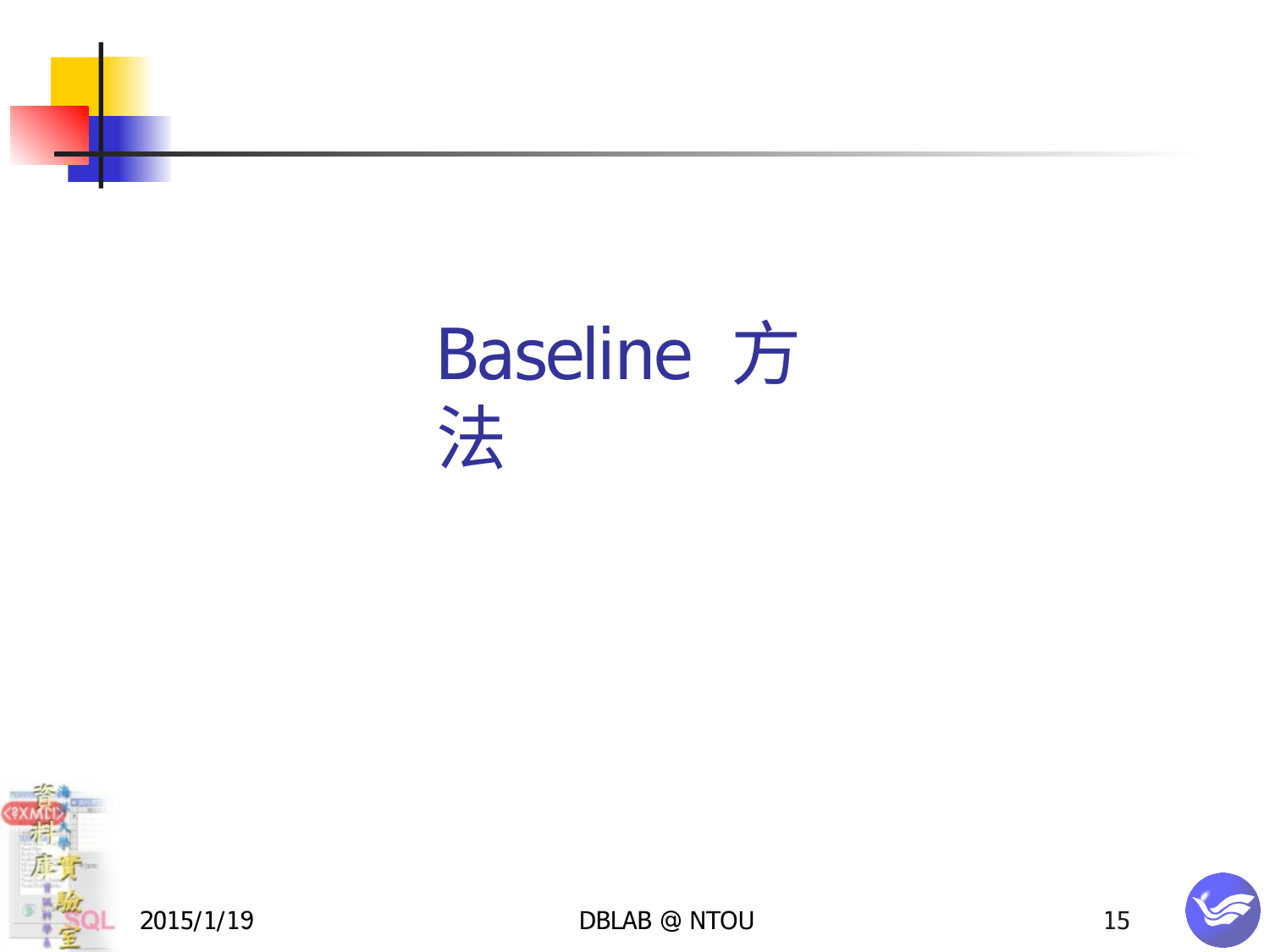

# Baseline 方法
2015/1/19
DBLAB @ NTOU
15